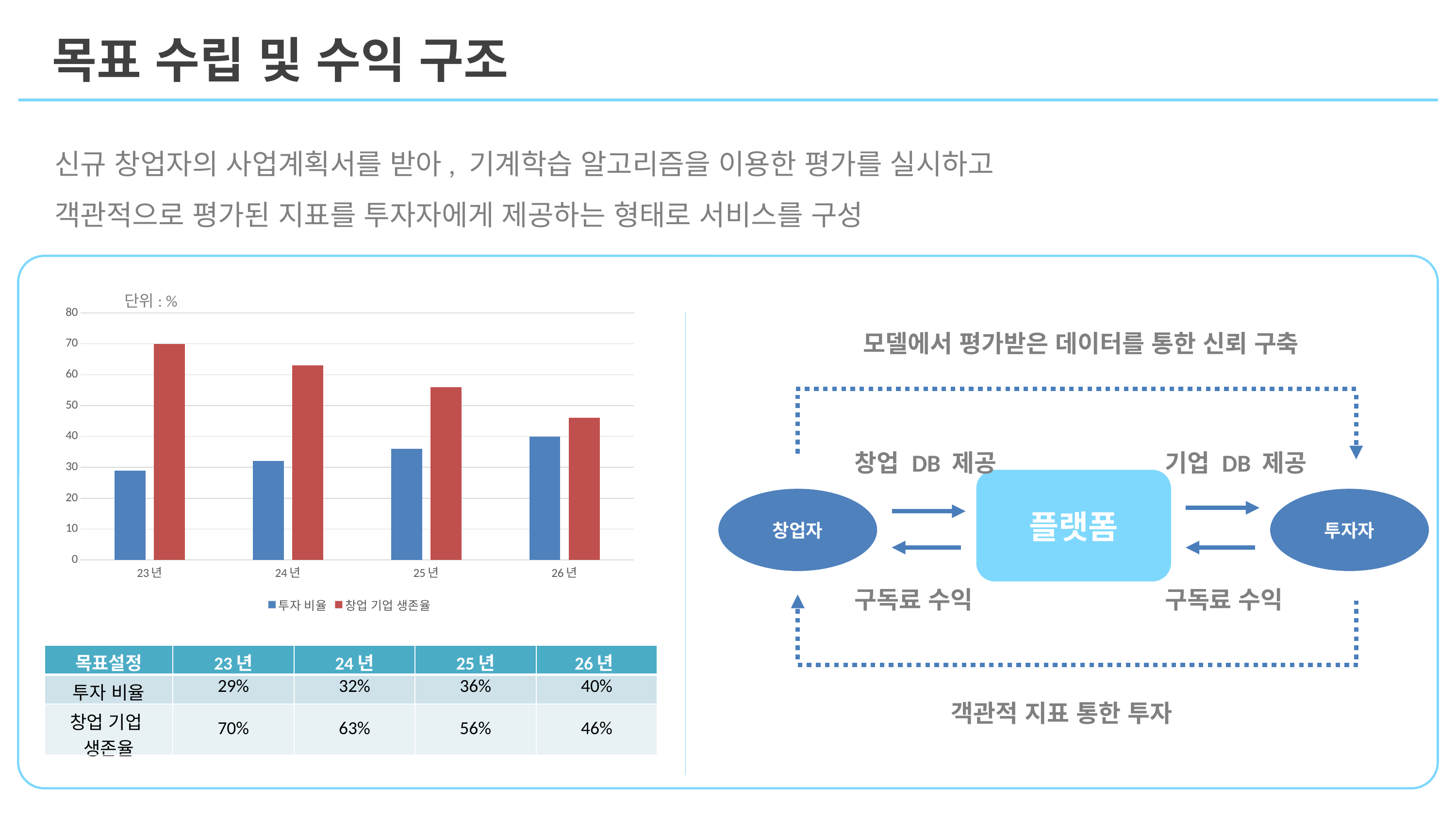

목표 수립 및 수익 구조
신규 창업자의 사업계획서를 받아, 기계학습 알고리즘을 이용한 평가를 실시하고
객관적으로 평가된 지표를 투자자에게 제공하는 형태로 서비스를 구성

단위: %

### Chart

| Category | 투자 비율 | 창업 기업 생존율 |
|---|---|---|
| 23년 | 29.0 | 70.0 |
| 24년 | 32.0 | 63.0 |
| 25년 | 36.0 | 56.0 |
| 26년 | 40.0 | 46.0 |
모델에서 평가받은 데이터를 통한 신뢰 구축
창업 DB 제공
기업 DB 제공
플랫폼
창업자
투자자
구독료 수익
구독료 수익
객관적 지표 통한 투자
| 목표설정 | 23년 | 24년 | 25년 | 26년 |
| --- | --- | --- | --- | --- |
| 투자 비율 | 29% | 32% | 36% | 40% |
| 창업 기업 생존율 | 70% | 63% | 56% | 46% |